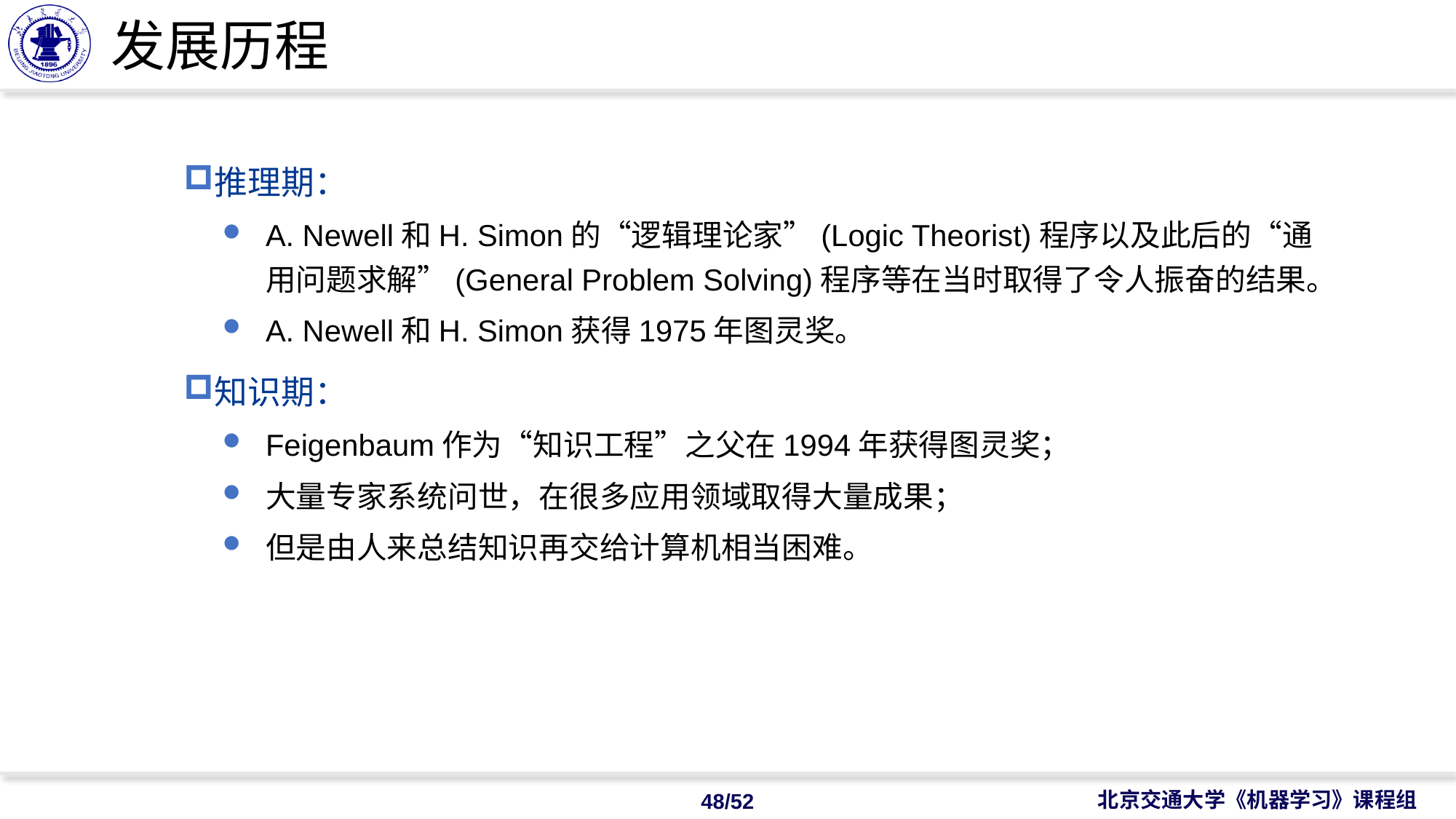

# 发展历程
推理期：
A. Newell和H. Simon的“逻辑理论家”(Logic Theorist)程序以及此后的“通用问题求解”(General Problem Solving)程序等在当时取得了令人振奋的结果。
A. Newell和H. Simon获得1975年图灵奖。
知识期：
Feigenbaum作为“知识工程”之父在1994年获得图灵奖；
大量专家系统问世，在很多应用领域取得大量成果；
但是由人来总结知识再交给计算机相当困难。